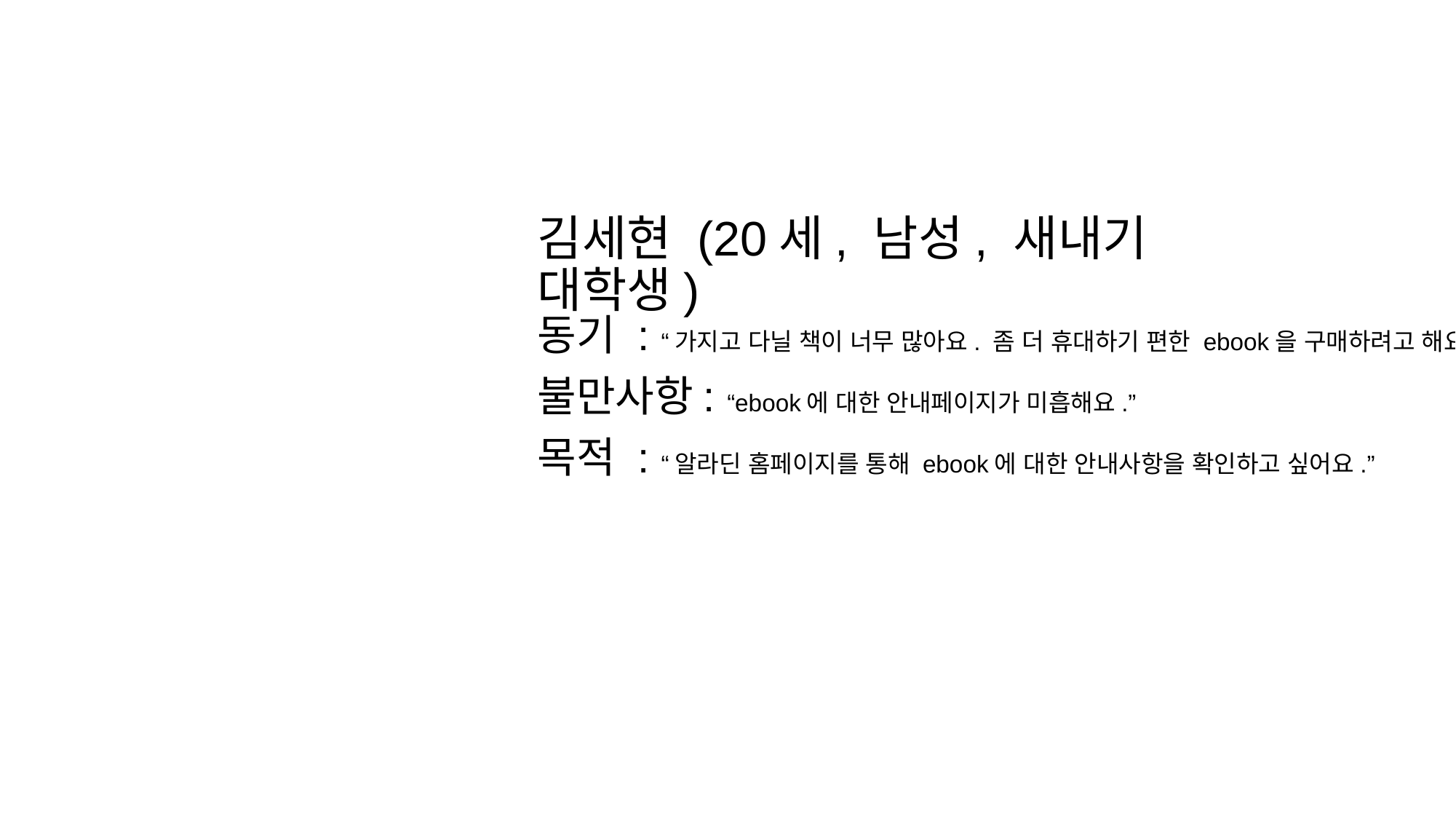

김세현 (20세, 남성, 새내기 대학생)

동기 : “가지고 다닐 책이 너무 많아요. 좀 더 휴대하기 편한 ebook을 구매하려고 해요.”
불만사항: “ebook에 대한 안내페이지가 미흡해요.”
목적 : “알라딘 홈페이지를 통해 ebook에 대한 안내사항을 확인하고 싶어요.”